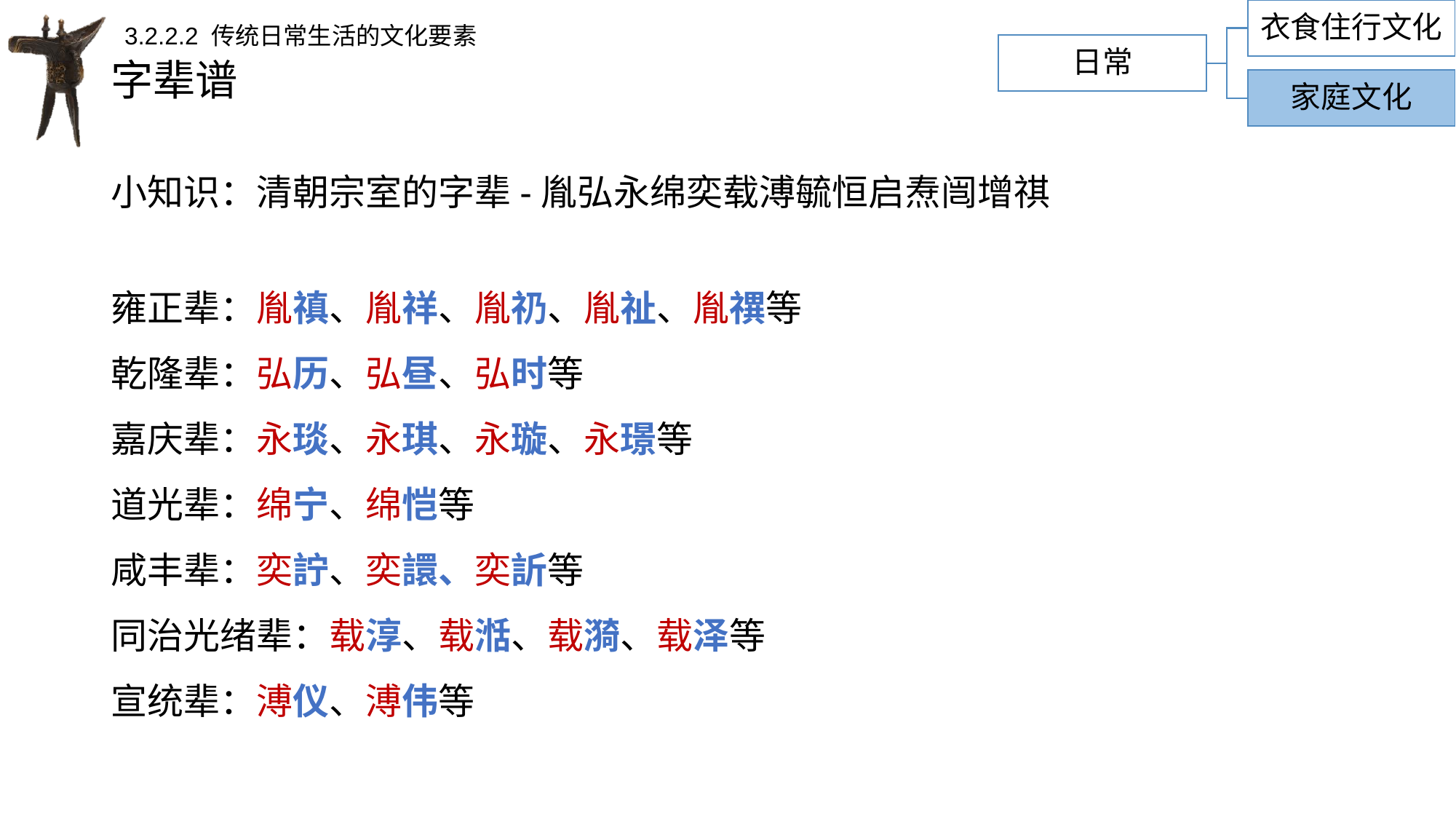

衣食住行文化
3.2.2.2 传统日常生活的文化要素

日常
# 字辈谱

家庭文化
小知识：清朝宗室的字辈-胤弘永绵奕载溥毓恒启焘闿增祺
雍正辈：胤禛、胤祥、胤礽、胤祉、胤禩等
乾隆辈：弘历、弘昼、弘时等
嘉庆辈：永琰、永琪、永璇、永璟等
道光辈：绵宁、绵恺等
咸丰辈：奕詝、奕譞、奕訢等
同治光绪辈：载淳、载湉、载漪、载泽等
宣统辈：溥仪、溥伟等
115